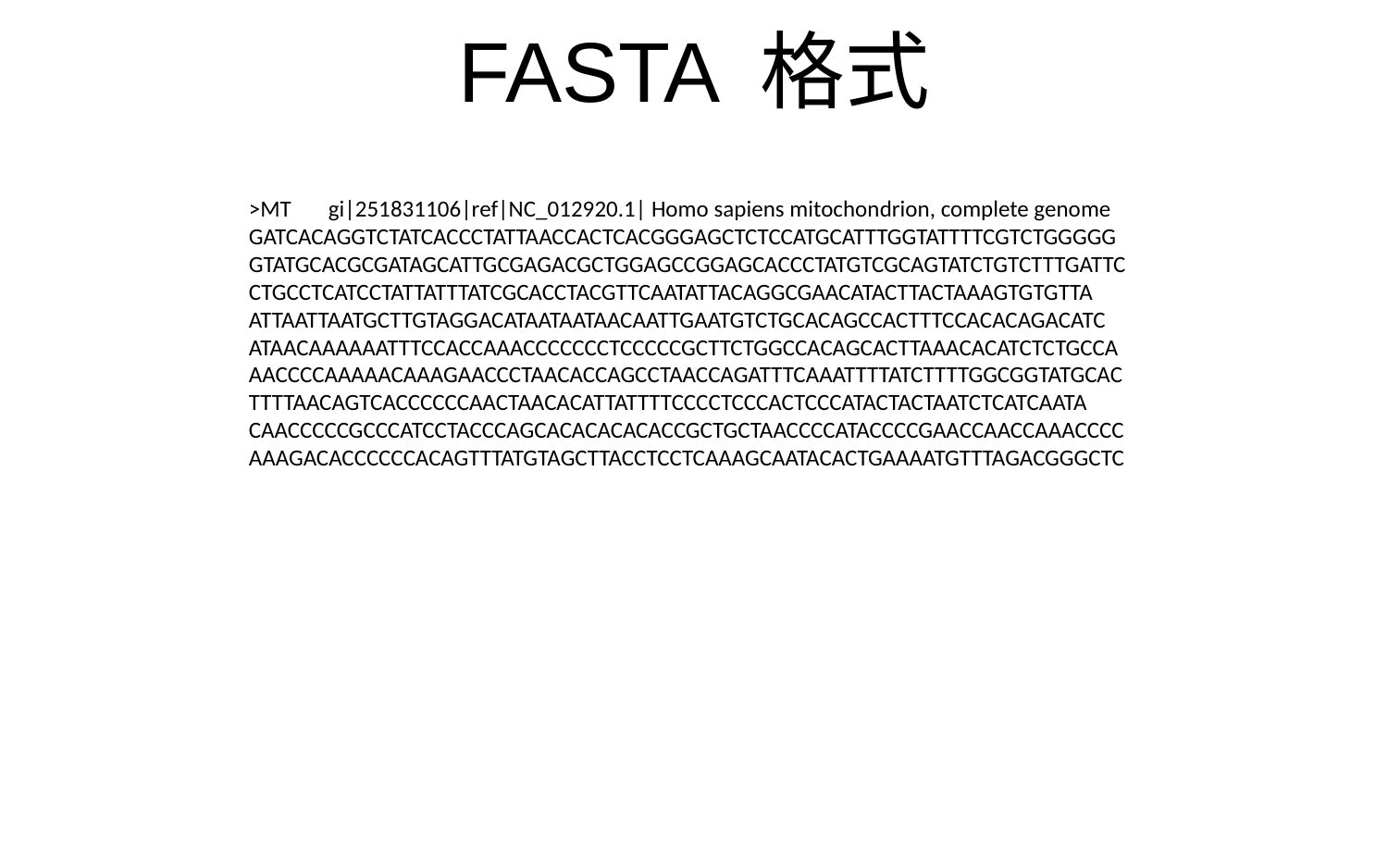

# FASTA 格式
>MT       gi|251831106|ref|NC_012920.1| Homo sapiens mitochondrion, complete genome
GATCACAGGTCTATCACCCTATTAACCACTCACGGGAGCTCTCCATGCATTTGGTATTTTCGTCTGGGGG
GTATGCACGCGATAGCATTGCGAGACGCTGGAGCCGGAGCACCCTATGTCGCAGTATCTGTCTTTGATTC
CTGCCTCATCCTATTATTTATCGCACCTACGTTCAATATTACAGGCGAACATACTTACTAAAGTGTGTTA
ATTAATTAATGCTTGTAGGACATAATAATAACAATTGAATGTCTGCACAGCCACTTTCCACACAGACATC
ATAACAAAAAATTTCCACCAAACCCCCCCTCCCCCGCTTCTGGCCACAGCACTTAAACACATCTCTGCCA
AACCCCAAAAACAAAGAACCCTAACACCAGCCTAACCAGATTTCAAATTTTATCTTTTGGCGGTATGCAC
TTTTAACAGTCACCCCCCAACTAACACATTATTTTCCCCTCCCACTCCCATACTACTAATCTCATCAATA
CAACCCCCGCCCATCCTACCCAGCACACACACACCGCTGCTAACCCCATACCCCGAACCAACCAAACCCC
AAAGACACCCCCCACAGTTTATGTAGCTTACCTCCTCAAAGCAATACACTGAAAATGTTTAGACGGGCTC